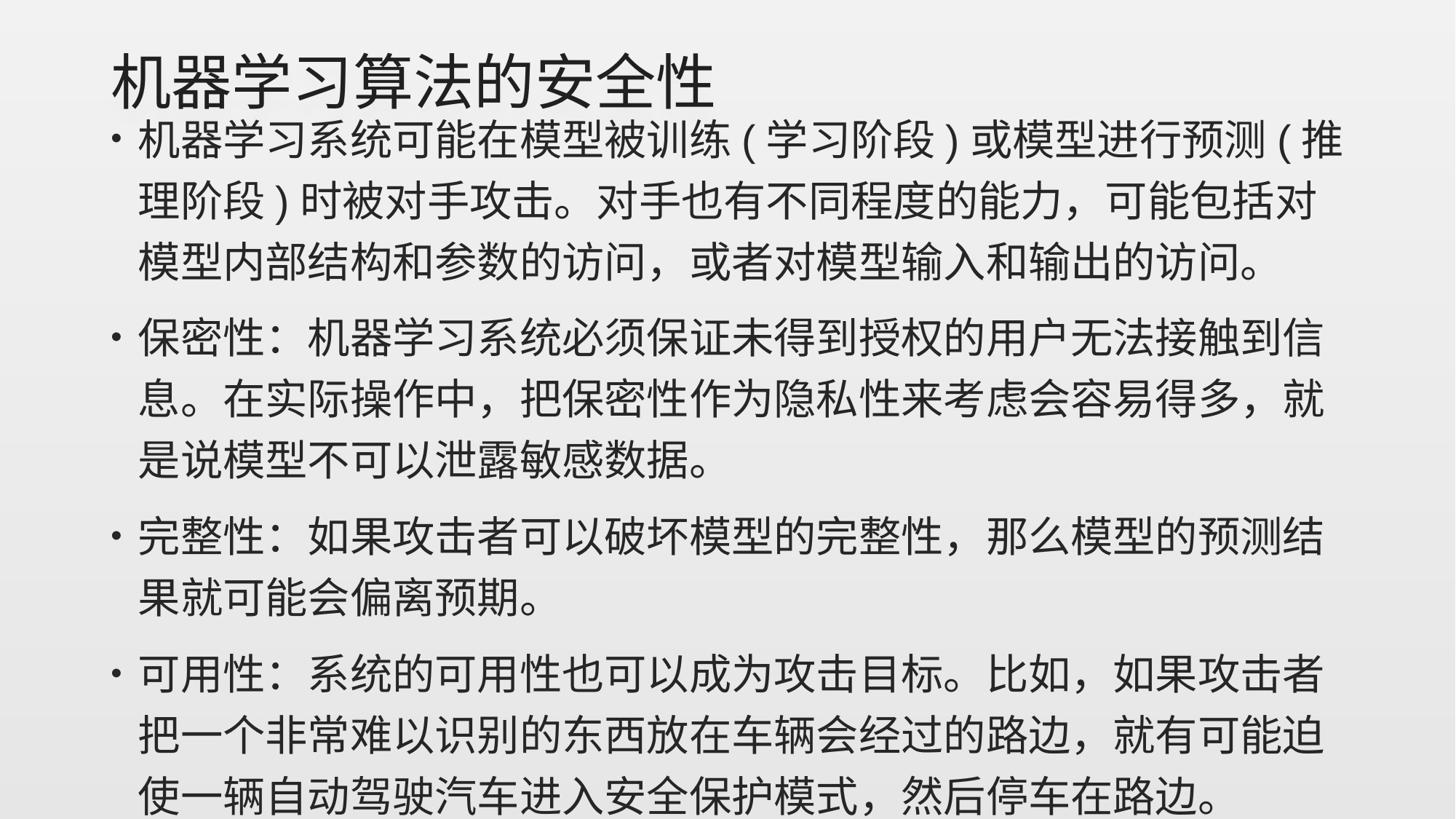

# 机器学习算法的安全性
机器学习系统可能在模型被训练(学习阶段)或模型进行预测(推理阶段)时被对手攻击。对手也有不同程度的能力，可能包括对模型内部结构和参数的访问，或者对模型输入和输出的访问。
保密性：机器学习系统必须保证未得到授权的用户无法接触到信息。在实际操作中，把保密性作为隐私性来考虑会容易得多，就是说模型不可以泄露敏感数据。
完整性：如果攻击者可以破坏模型的完整性，那么模型的预测结果就可能会偏离预期。
可用性：系统的可用性也可以成为攻击目标。比如，如果攻击者把一个非常难以识别的东西放在车辆会经过的路边，就有可能迫使一辆自动驾驶汽车进入安全保护模式，然后停车在路边。